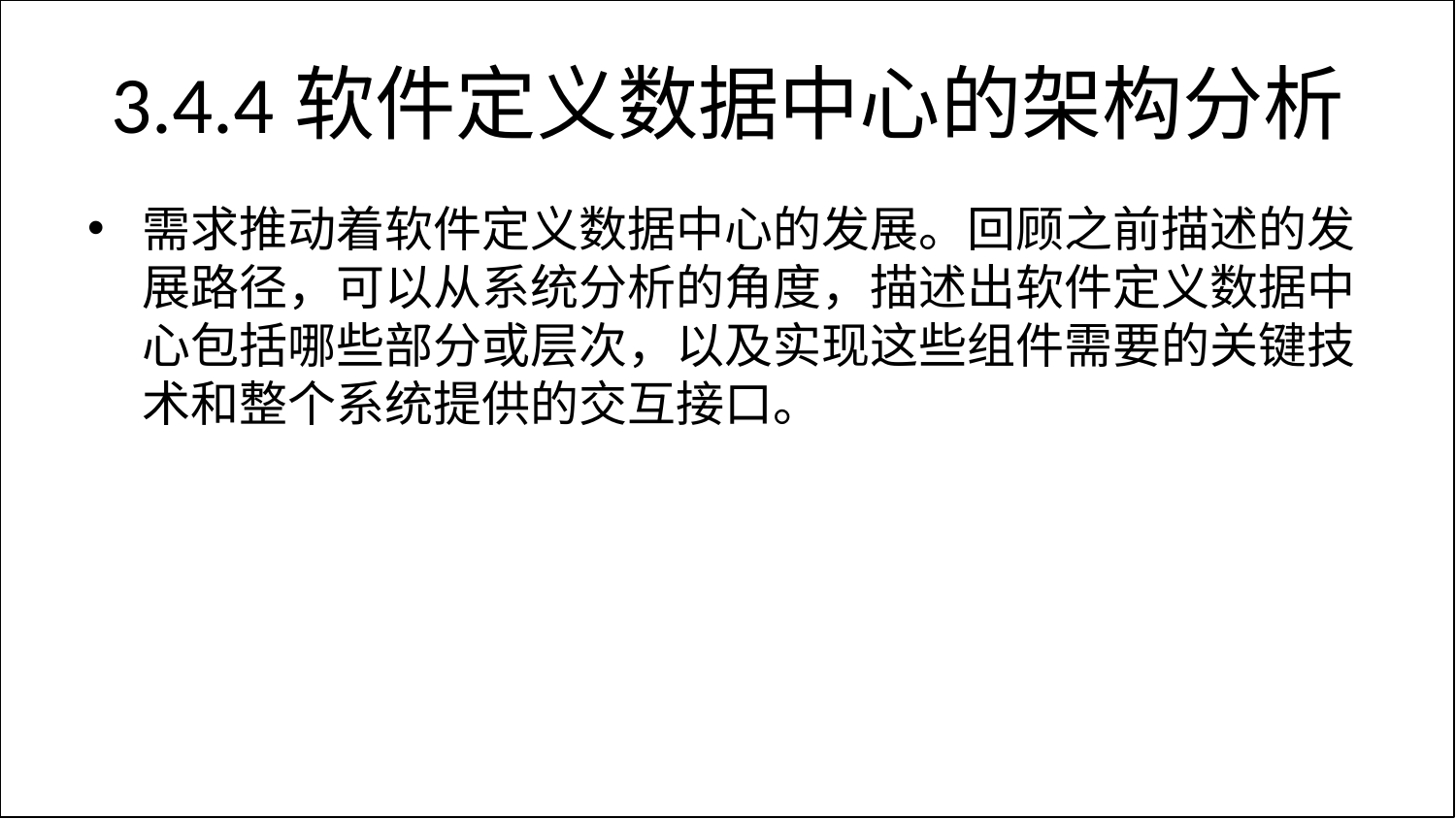

# 3.4.4软件定义数据中心的架构分析
需求推动着软件定义数据中心的发展。回顾之前描述的发展路径，可以从系统分析的角度，描述出软件定义数据中心包括哪些部分或层次，以及实现这些组件需要的关键技术和整个系统提供的交互接口。